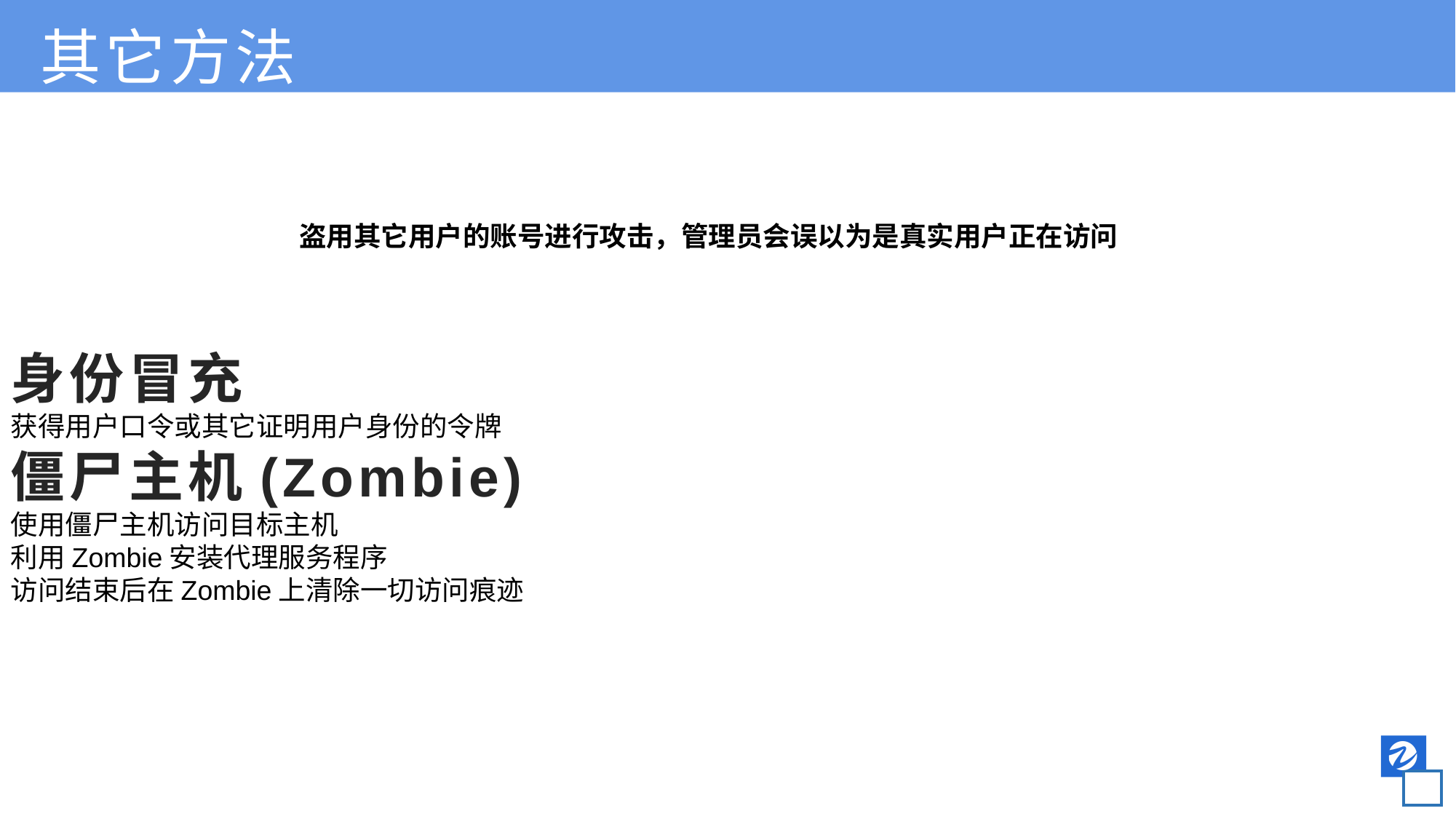

其它方法
身份冒充
获得用户口令或其它证明用户身份的令牌
僵尸主机(Zombie)
使用僵尸主机访问目标主机
利用Zombie安装代理服务程序
访问结束后在Zombie上清除一切访问痕迹
盗用其它用户的账号进行攻击，管理员会误以为是真实用户正在访问